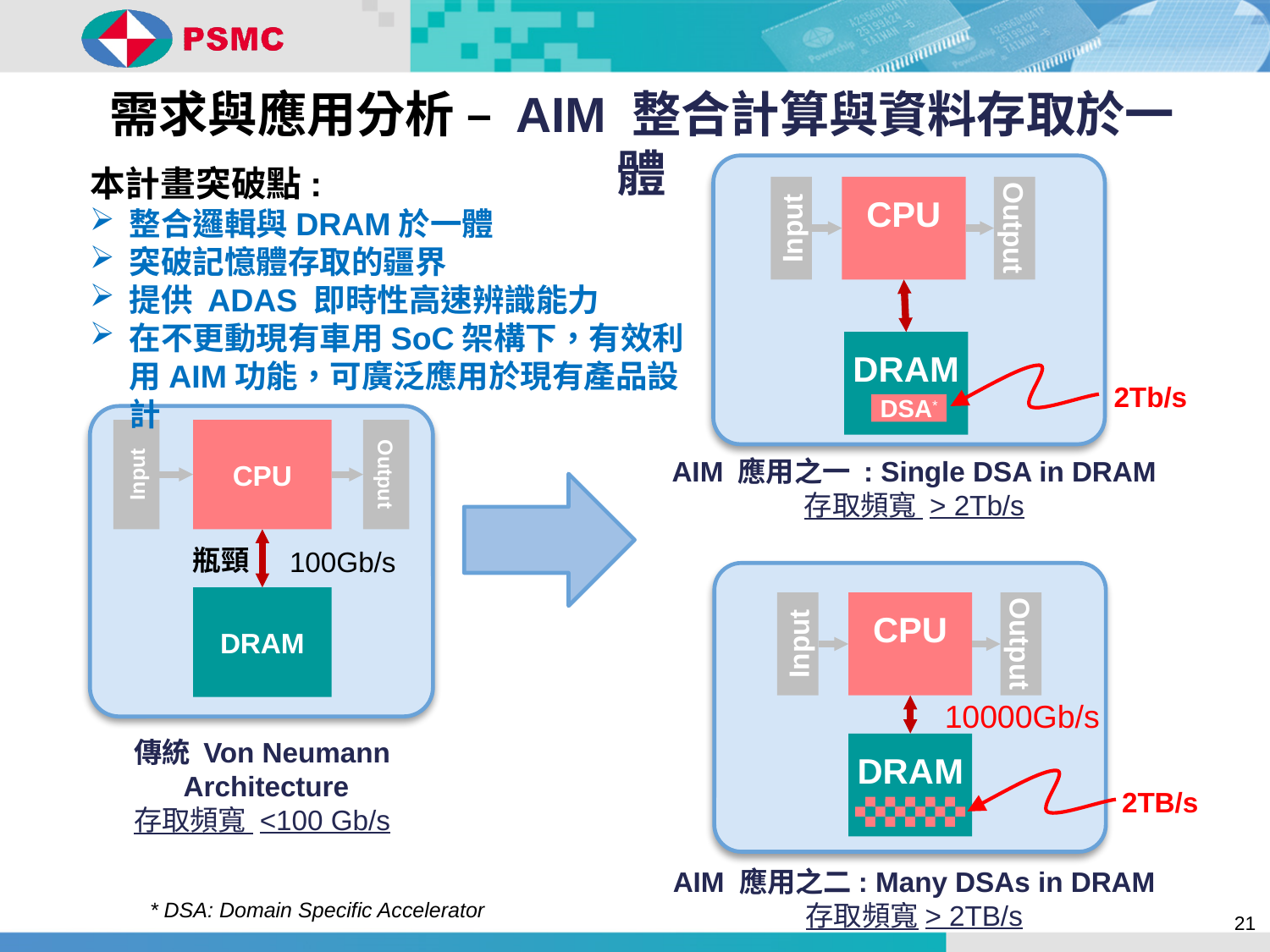

需求與應用分析 – AIM 整合計算與資料存取於一體
本計畫突破點:
整合邏輯與DRAM於一體
突破記憶體存取的疆界
提供 ADAS 即時性高速辨識能力
在不更動現有車用SoC架構下，有效利用AIM功能，可廣泛應用於現有產品設計

Input
CPU
Output
DRAM
DSA*
AIM 應用之一 : Single DSA in DRAM
存取頻寬 > 2Tb/s

2Tb/s

Input
CPU
Output
瓶頸
DRAM
傳統 Von Neumann
 Architecture
存取頻寬 <100 Gb/s

100Gb/s

Input
CPU
Output
10000Gb/s
DRAM

AIM 應用之二: Many DSAs in DRAM
存取頻寬> 2TB/s

2TB/s
* DSA: Domain Specific Accelerator
21